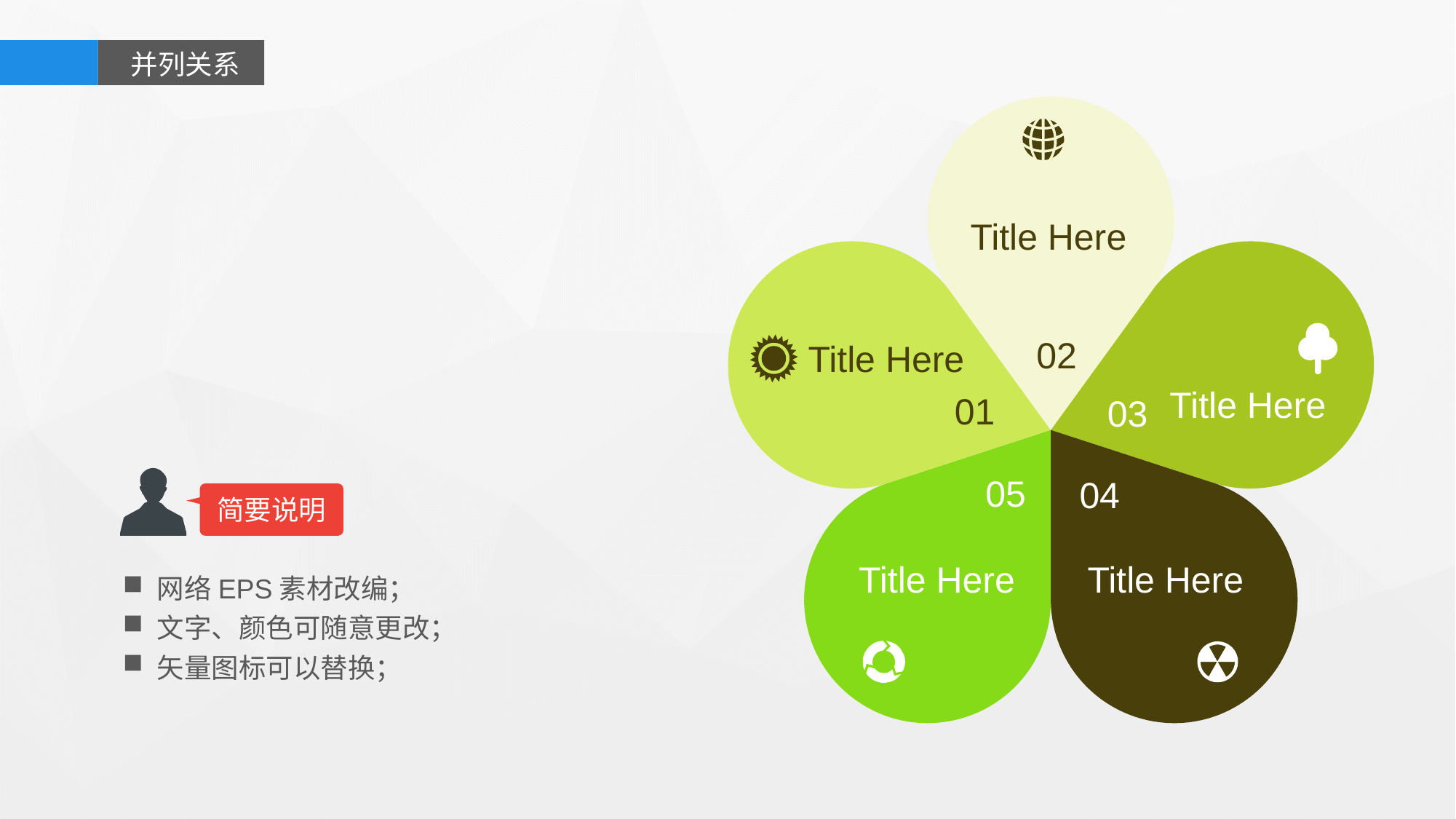

并列关系

Title Here
02
Title Here
Title Here
01
03

05
04
简要说明

Title Here
Title Here
网络EPS素材改编；
文字、颜色可随意更改；
矢量图标可以替换；